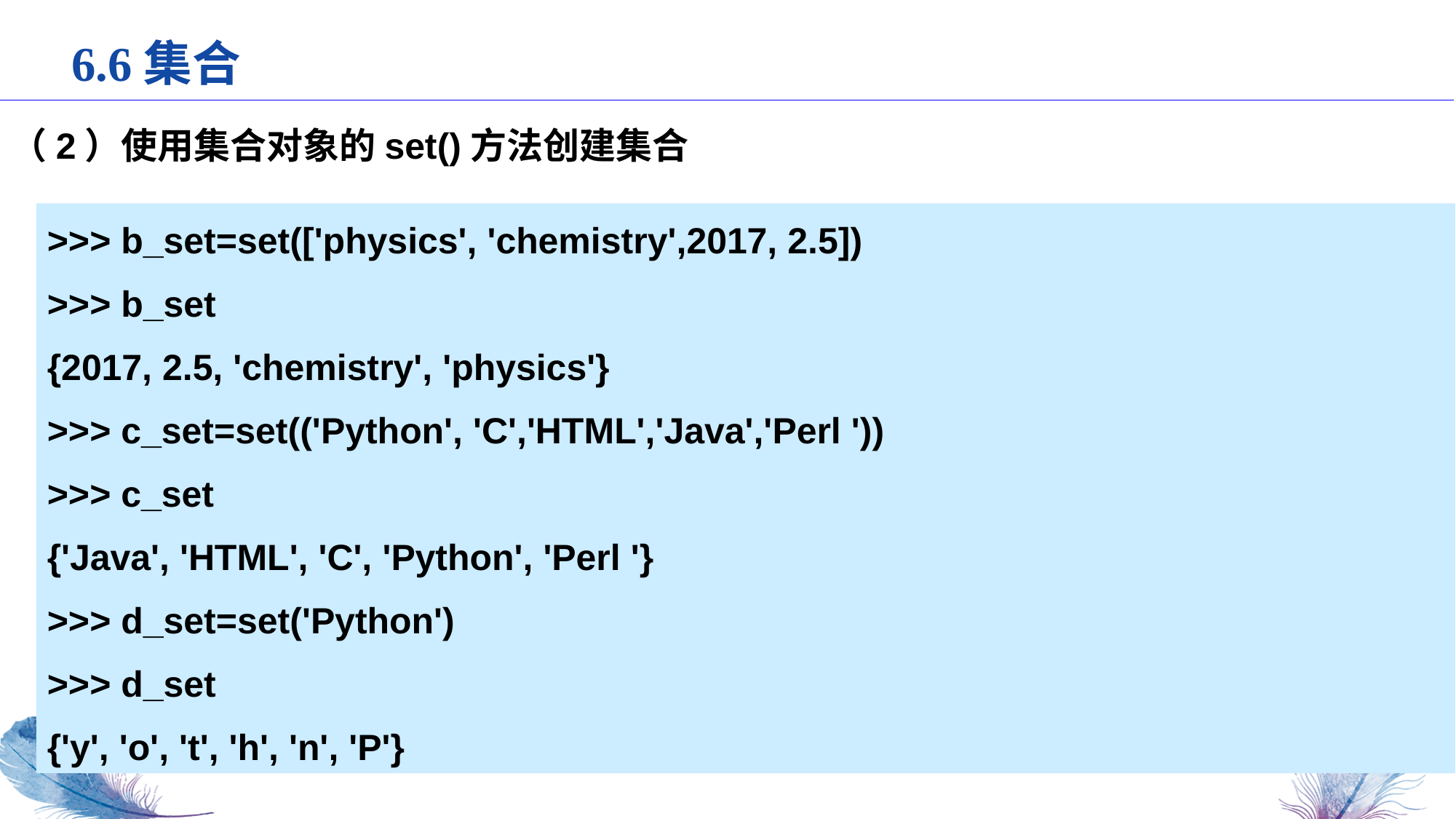

6.6集合
（2）使用集合对象的set()方法创建集合
>>> b_set=set(['physics', 'chemistry',2017, 2.5])
>>> b_set
{2017, 2.5, 'chemistry', 'physics'}
>>> c_set=set(('Python', 'C','HTML','Java','Perl '))
>>> c_set
{'Java', 'HTML', 'C', 'Python', 'Perl '}
>>> d_set=set('Python')
>>> d_set
{'y', 'o', 't', 'h', 'n', 'P'}